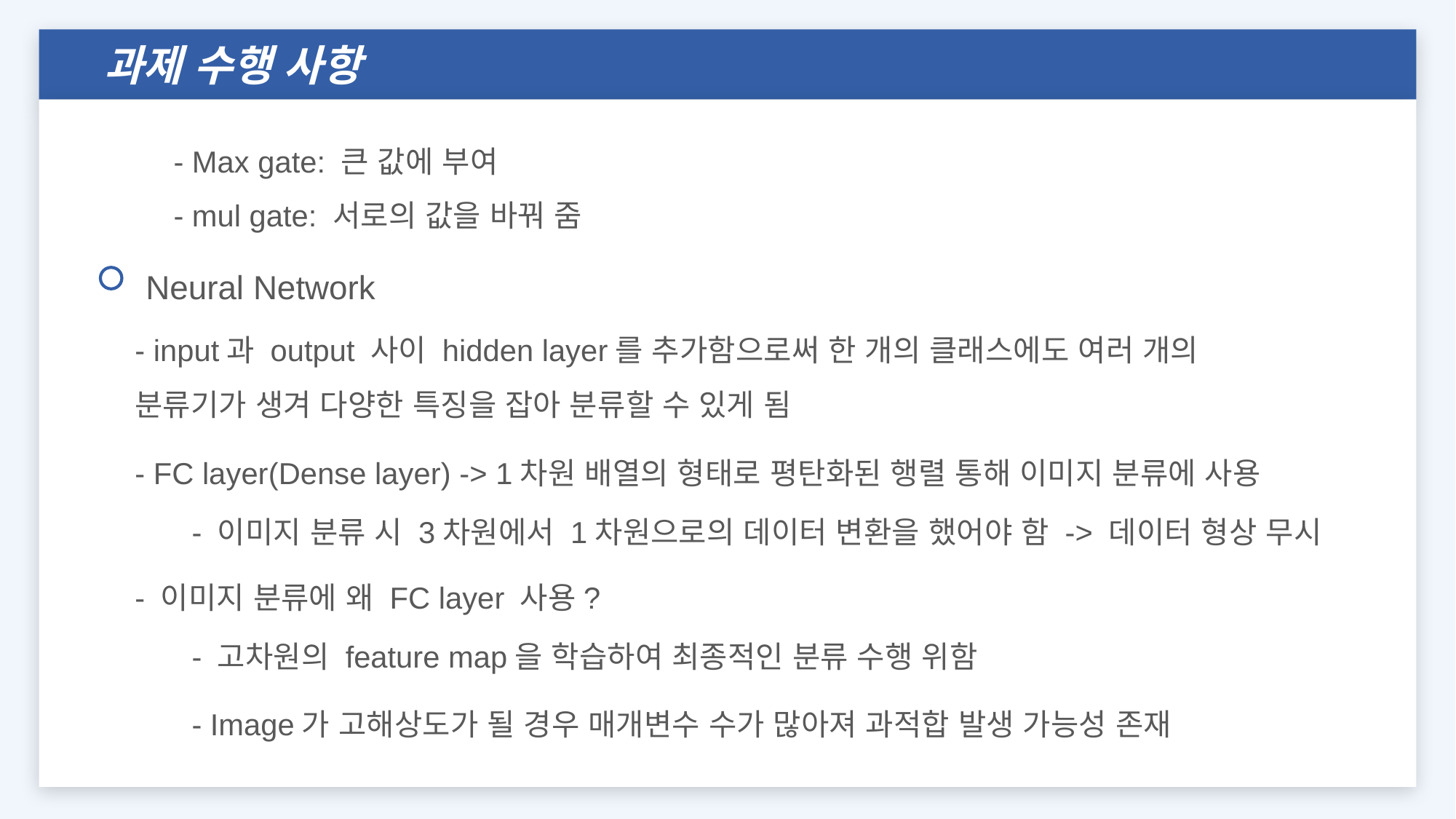

과제 수행 사항

- Max gate: 큰 값에 부여
- mul gate: 서로의 값을 바꿔 줌
Neural Network

- input과 output 사이 hidden layer를 추가함으로써 한 개의 클래스에도 여러 개의 분류기가 생겨 다양한 특징을 잡아 분류할 수 있게 됨
- FC layer(Dense layer) -> 1차원 배열의 형태로 평탄화된 행렬 통해 이미지 분류에 사용
- 이미지 분류 시 3차원에서 1차원으로의 데이터 변환을 했어야 함 -> 데이터 형상 무시
- 이미지 분류에 왜 FC layer 사용?
- 고차원의 feature map을 학습하여 최종적인 분류 수행 위함
- Image가 고해상도가 될 경우 매개변수 수가 많아져 과적합 발생 가능성 존재